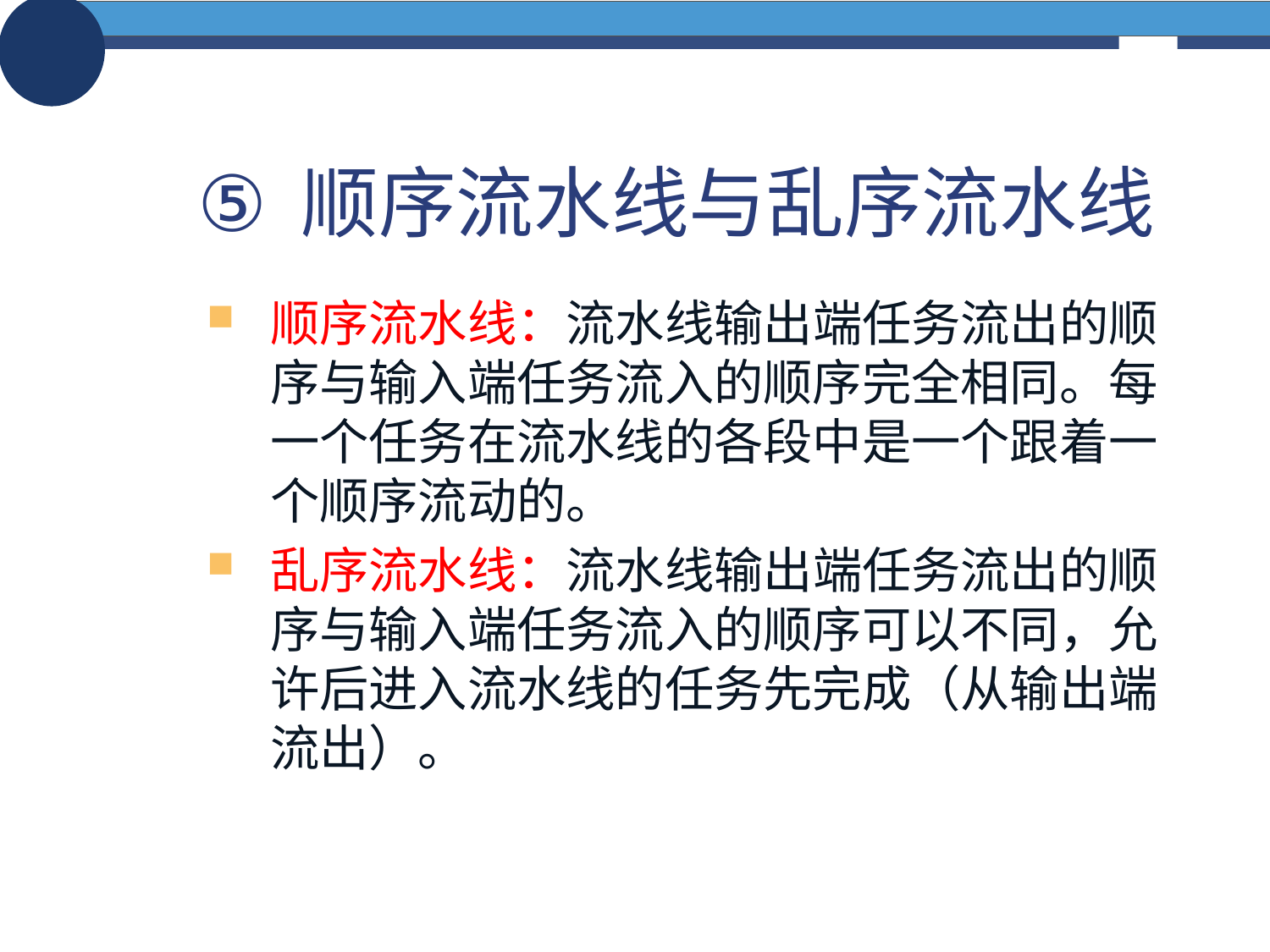

# 顺序流水线与乱序流水线
顺序流水线：流水线输出端任务流出的顺序与输入端任务流入的顺序完全相同。每一个任务在流水线的各段中是一个跟着一个顺序流动的。
乱序流水线：流水线输出端任务流出的顺序与输入端任务流入的顺序可以不同，允许后进入流水线的任务先完成（从输出端流出）。